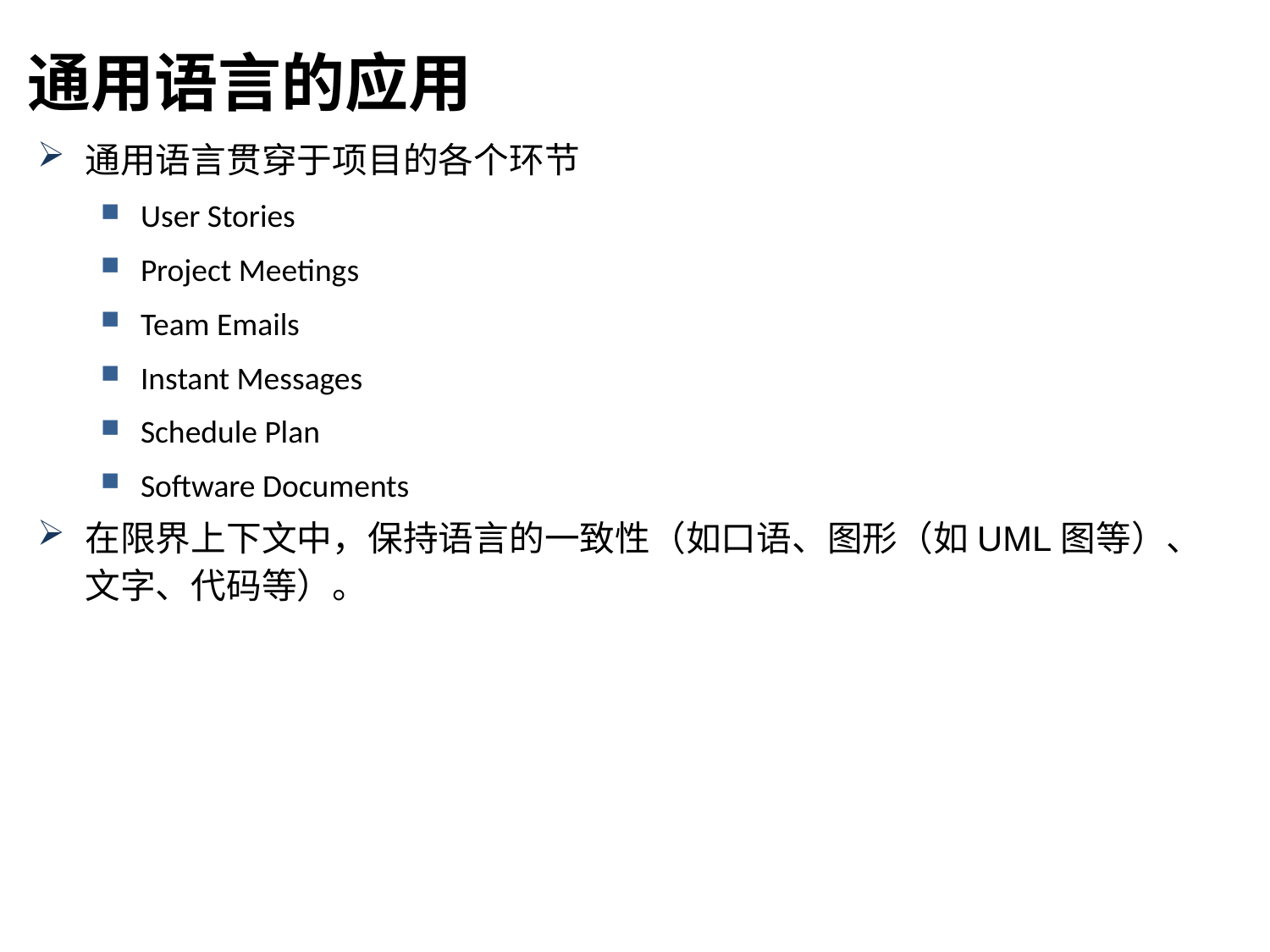

通用语言的应用
通用语言贯穿于项目的各个环节
User Stories
Project Meetings
Team Emails
Instant Messages
Schedule Plan
Software Documents
在限界上下文中，保持语言的一致性（如口语、图形（如UML图等）、文字、代码等）。